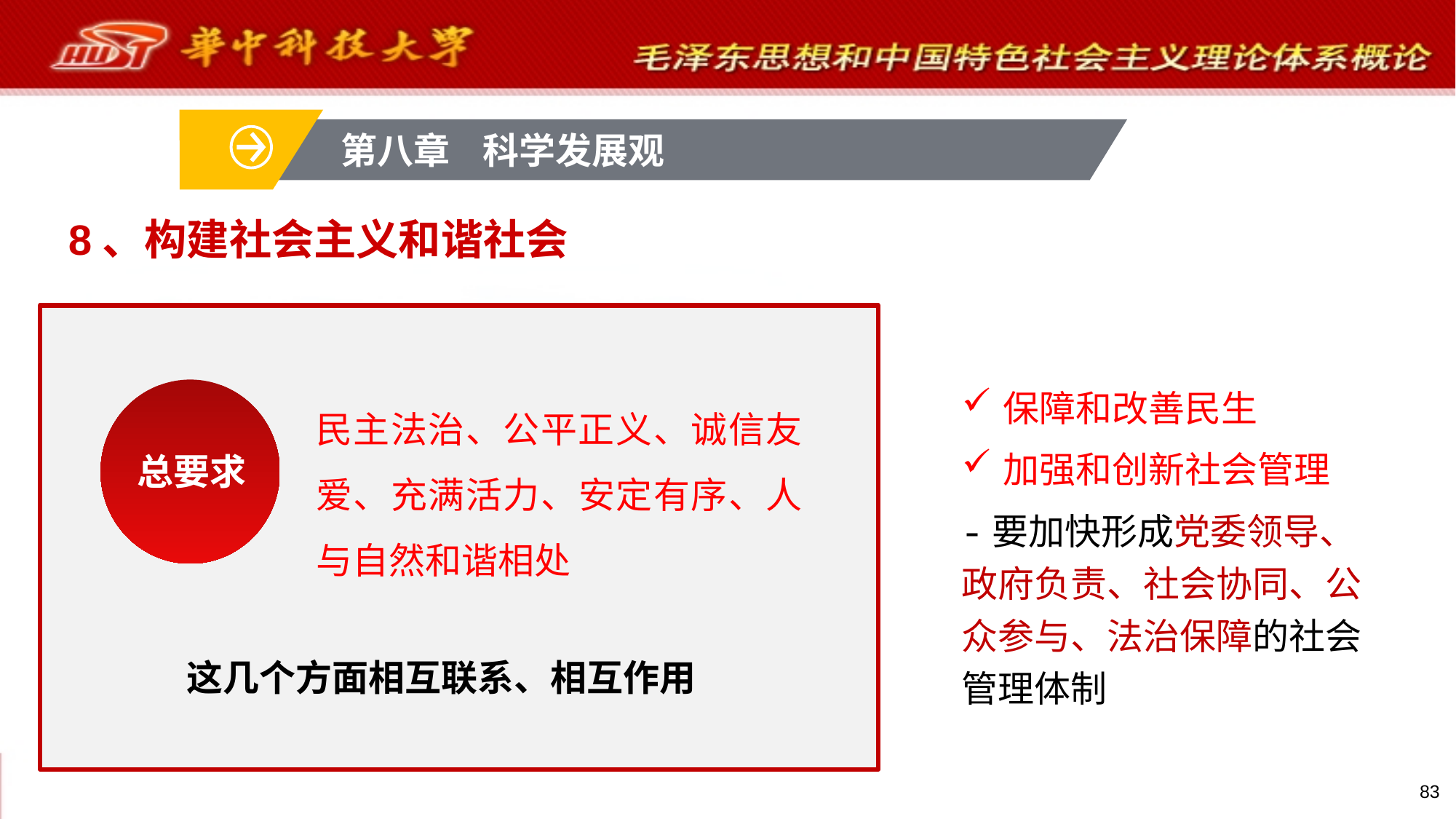

第八章    科学发展观

8、构建社会主义和谐社会

总要求
民主法治、公平正义、诚信友爱、充满活力、安定有序、人与自然和谐相处
这几个方面相互联系、相互作用
保障和改善民生
加强和创新社会管理
-要加快形成党委领导、政府负责、社会协同、公众参与、法治保障的社会管理体制
83